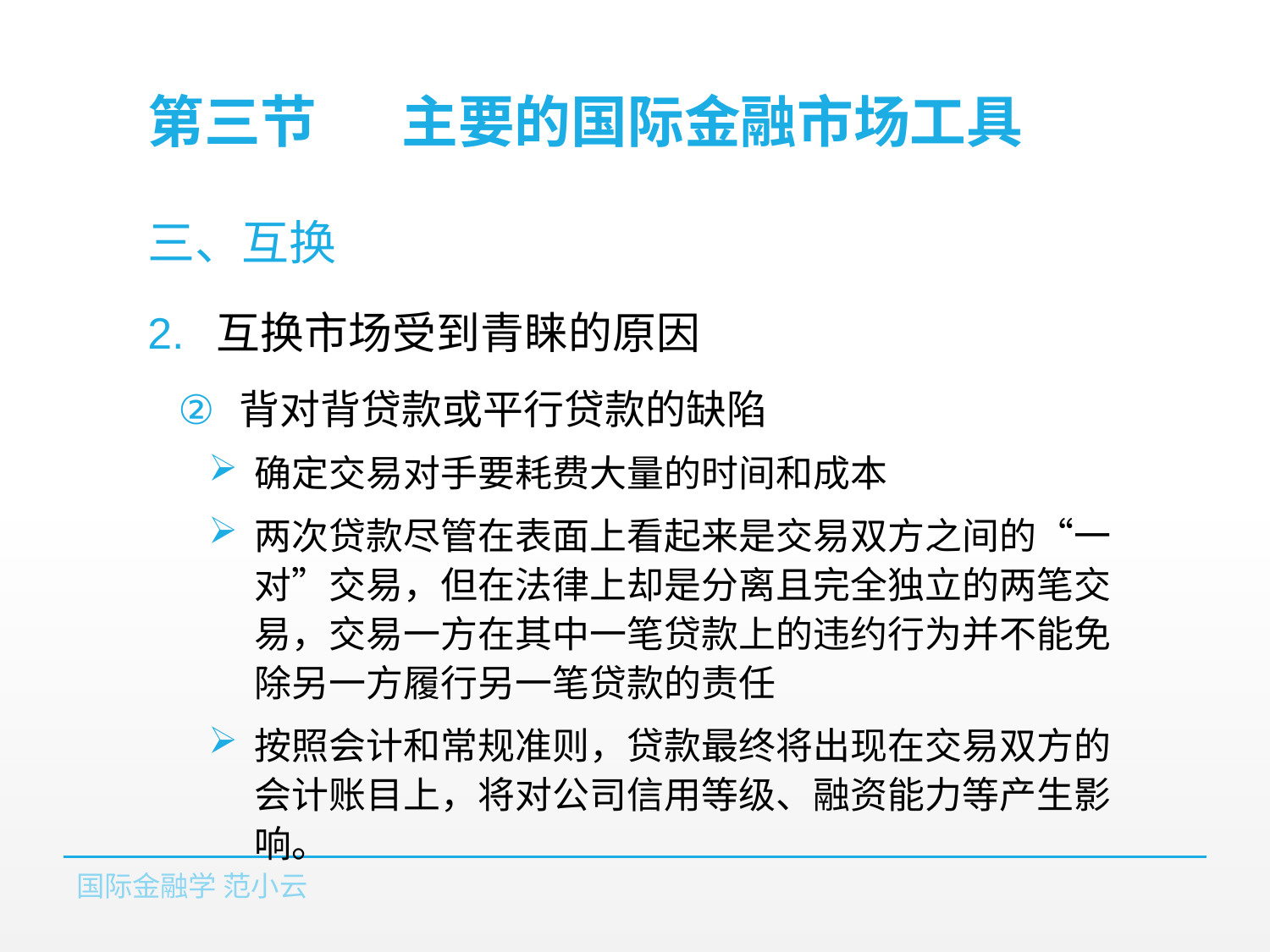

# 第三节	主要的国际金融市场工具
三、互换
互换市场受到青睐的原因
背对背贷款或平行贷款的缺陷
确定交易对手要耗费大量的时间和成本
两次贷款尽管在表面上看起来是交易双方之间的“一对”交易，但在法律上却是分离且完全独立的两笔交易，交易一方在其中一笔贷款上的违约行为并不能免除另一方履行另一笔贷款的责任
按照会计和常规准则，贷款最终将出现在交易双方的会计账目上，将对公司信用等级、融资能力等产生影响。
国际金融学 范小云